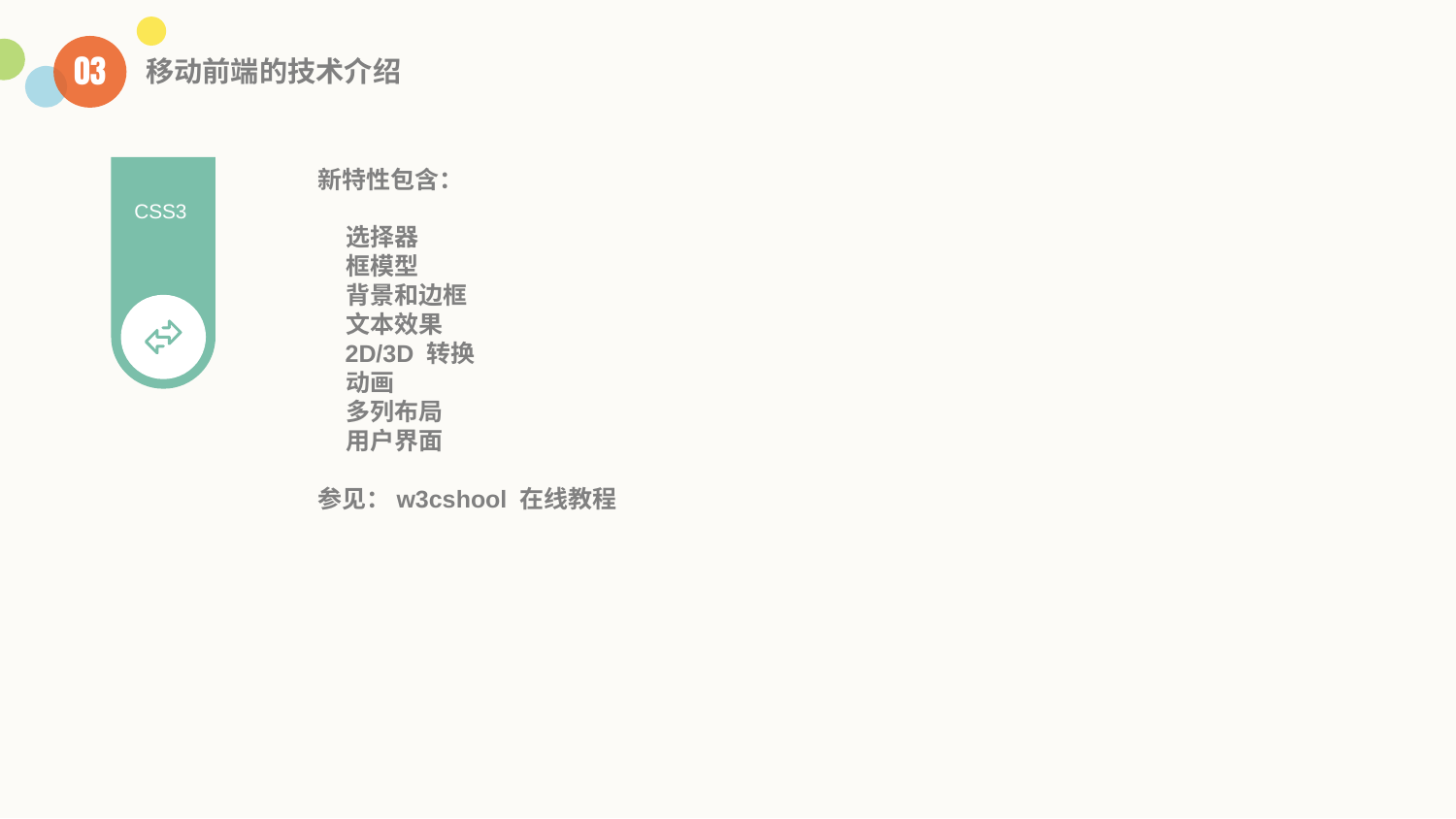

03
移动前端的技术介绍

新特性包含：

    选择器
    框模型
    背景和边框
    文本效果
    2D/3D 转换
    动画
    多列布局
    用户界面

参见：w3cshool 在线教程
CSS3